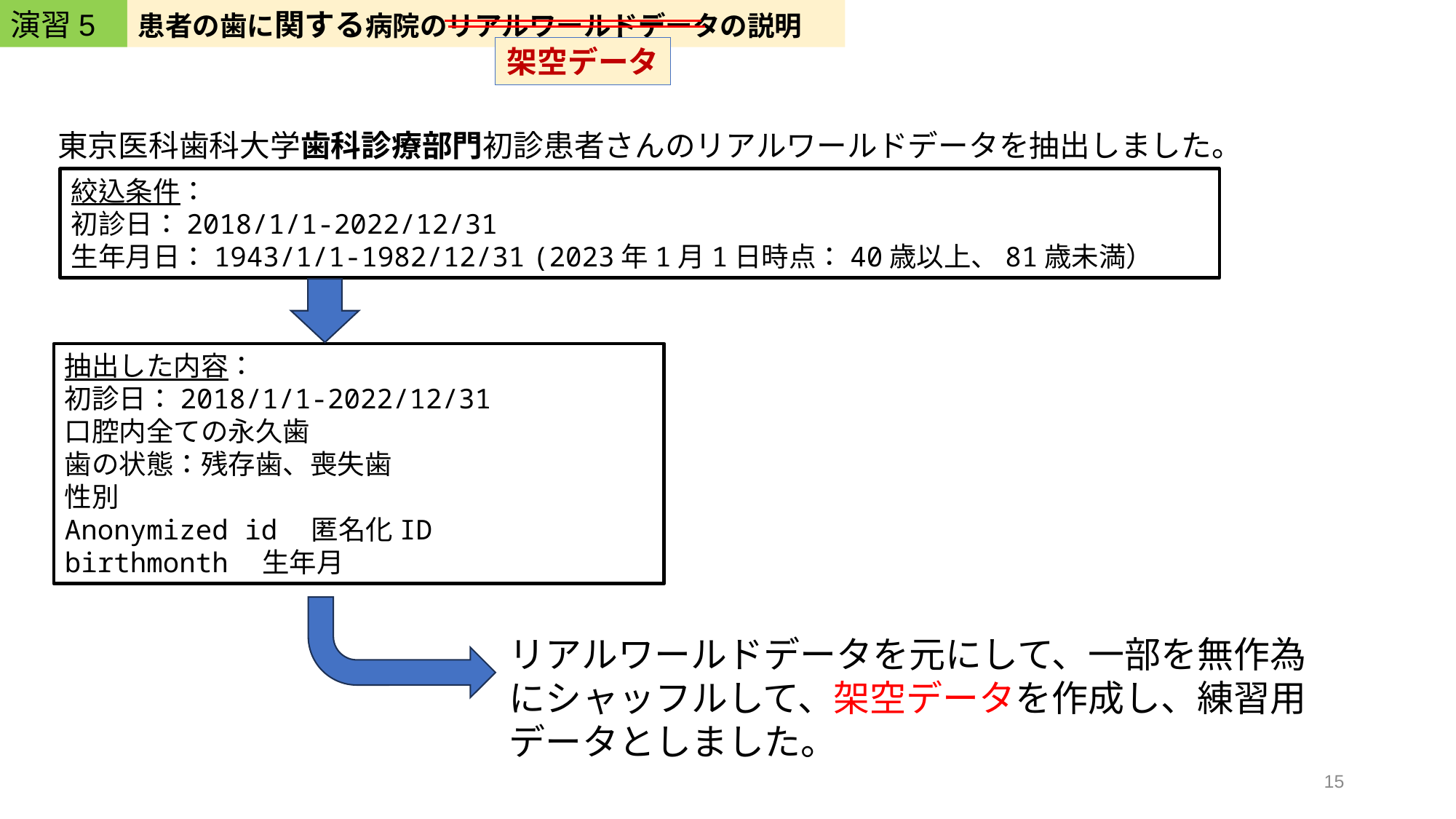

演習5
患者の歯に関する病院のリアルワールドデータの説明
架空データ
東京医科歯科大学歯科診療部門初診患者さんのリアルワールドデータを抽出しました。
絞込条件：
初診日：2018/1/1-2022/12/31
生年月日：1943/1/1-1982/12/31 (2023年1月1日時点：40歳以上、81歳未満）

抽出した内容：
初診日：2018/1/1-2022/12/31
口腔内全ての永久歯
歯の状態：残存歯、喪失歯
性別
Anonymized id　匿名化ID
birthmonth　生年月

リアルワールドデータを元にして、一部を無作為にシャッフルして、架空データを作成し、練習用データとしました。
15